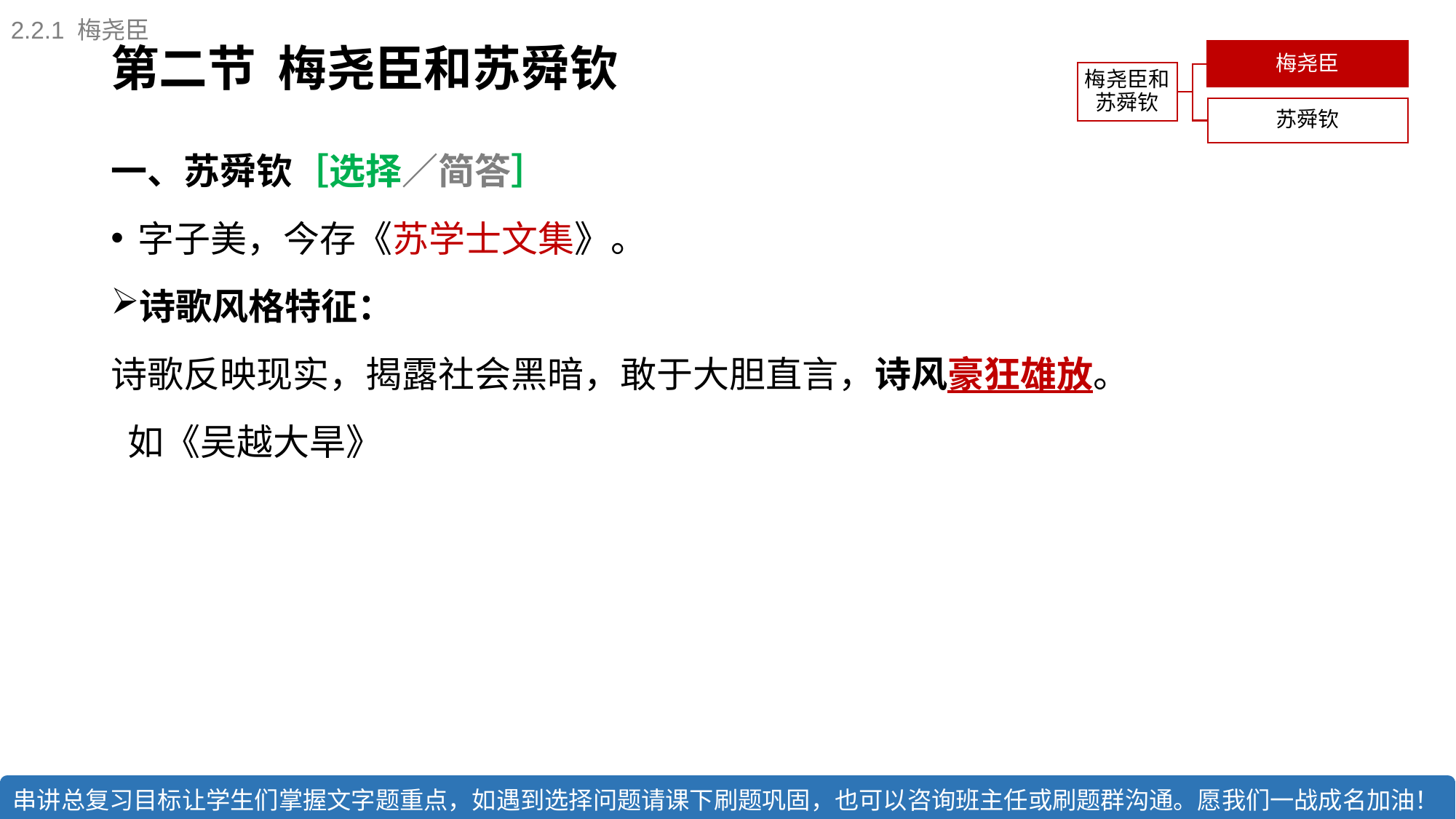

梅尧臣和苏舜钦
梅尧臣
苏舜钦
2.2.1 梅尧臣
# 第二节  梅尧臣和苏舜钦
一、苏舜钦［选择／简答］
字子美，今存《苏学士文集》。
诗歌风格特征：
诗歌反映现实，揭露社会黑暗，敢于大胆直言，诗风豪狂雄放。
 如《吴越大旱》